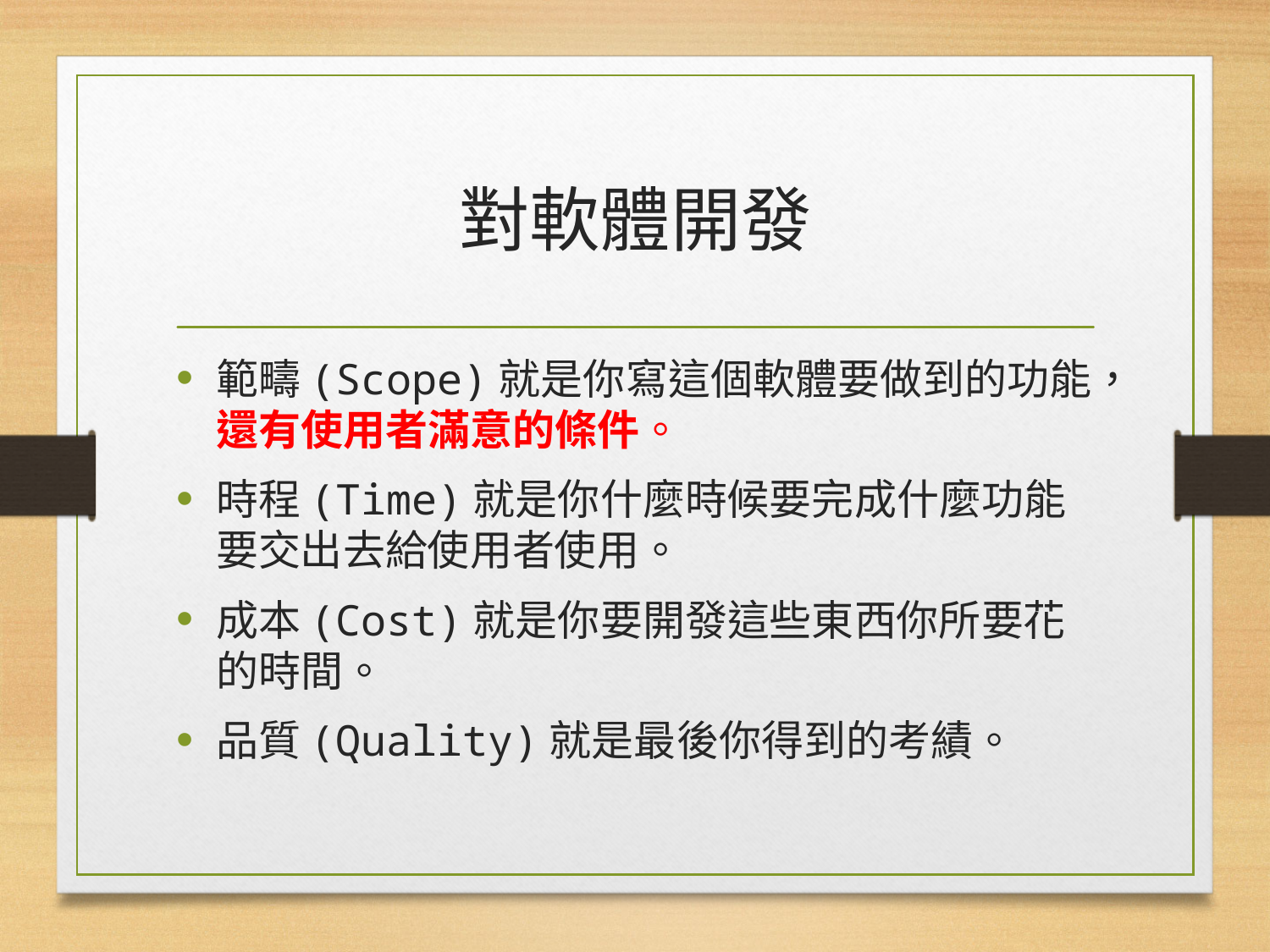

# 對軟體開發
範疇(Scope)就是你寫這個軟體要做到的功能，還有使用者滿意的條件。
時程(Time)就是你什麼時候要完成什麼功能要交出去給使用者使用。
成本(Cost)就是你要開發這些東西你所要花的時間。
品質(Quality)就是最後你得到的考績。